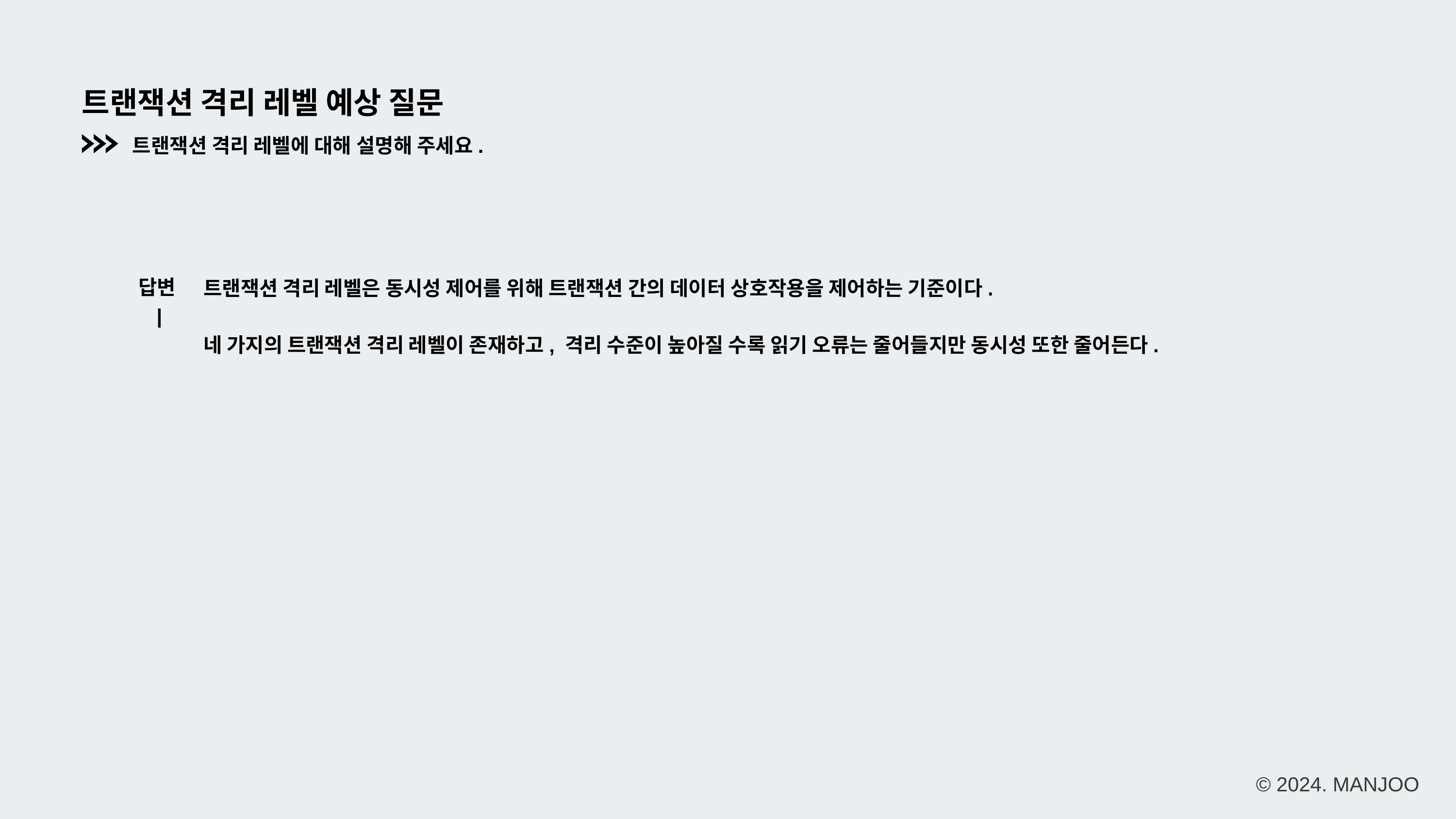

트랜잭션 격리 레벨 예상 질문
트랜잭션 격리 레벨에 대해 설명해 주세요.

답변  |
트랜잭션 격리 레벨은 동시성 제어를 위해 트랜잭션 간의 데이터 상호작용을 제어하는 기준이다.

네 가지의 트랜잭션 격리 레벨이 존재하고, 격리 수준이 높아질 수록 읽기 오류는 줄어들지만 동시성 또한 줄어든다.
© 2024. MANJOO